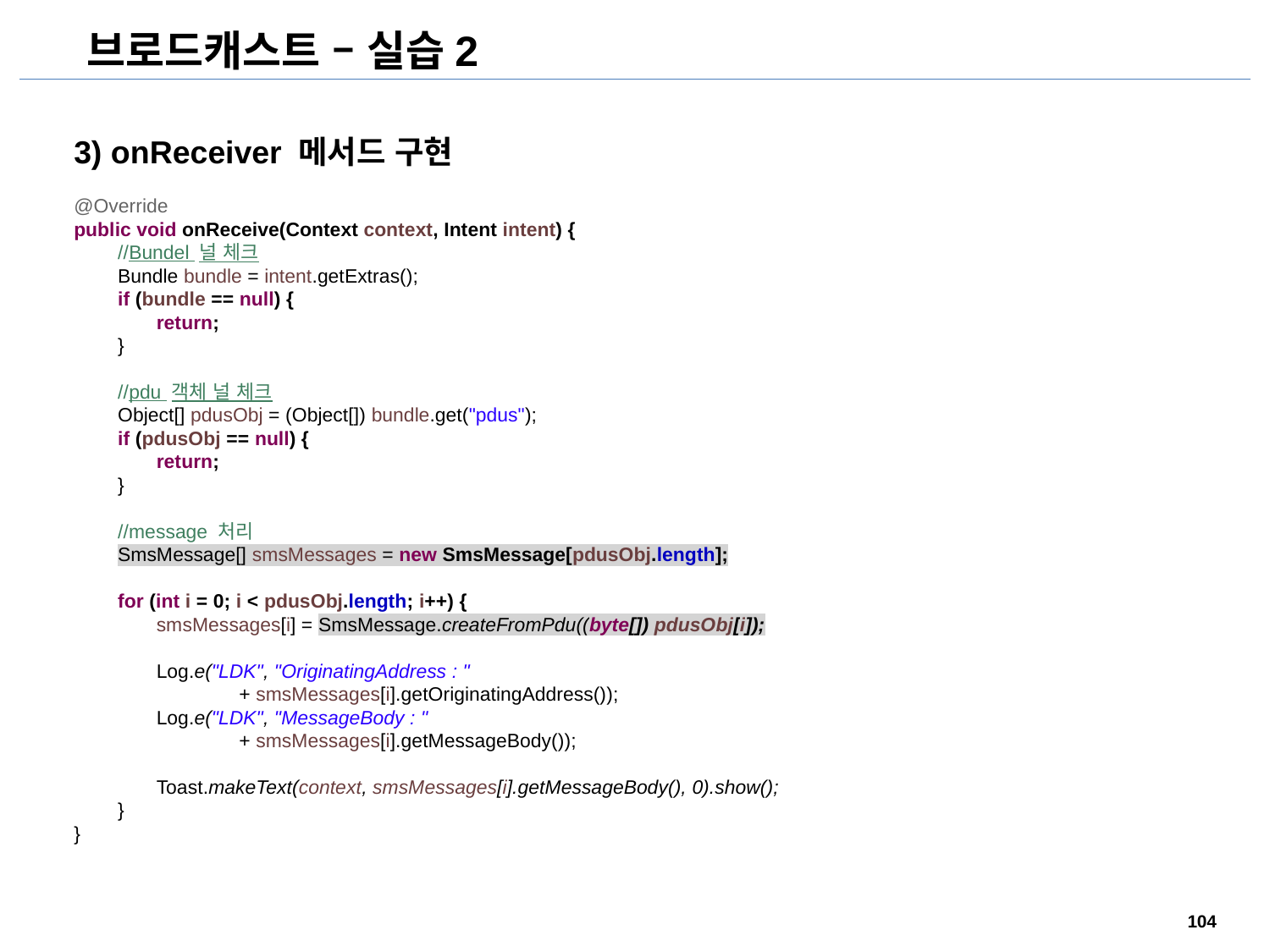

브로드캐스트 – 실습2
3) onReceiver 메서드 구현

@Override
public void onReceive(Context context, Intent intent) {
        //Bundel 널 체크
        Bundle bundle = intent.getExtras();
        if (bundle == null) {
               return;
        }

        //pdu 객체 널 체크
        Object[] pdusObj = (Object[]) bundle.get("pdus");
        if (pdusObj == null) {
               return;
        }

        //message 처리
        SmsMessage[] smsMessages = new SmsMessage[pdusObj.length];

        for (int i = 0; i < pdusObj.length; i++) {
               smsMessages[i] = SmsMessage.createFromPdu((byte[]) pdusObj[i]);

               Log.e("LDK", "OriginatingAddress : "
                              + smsMessages[i].getOriginatingAddress());
               Log.e("LDK", "MessageBody : "
                              + smsMessages[i].getMessageBody());

               Toast.makeText(context, smsMessages[i].getMessageBody(), 0).show();
        }
}